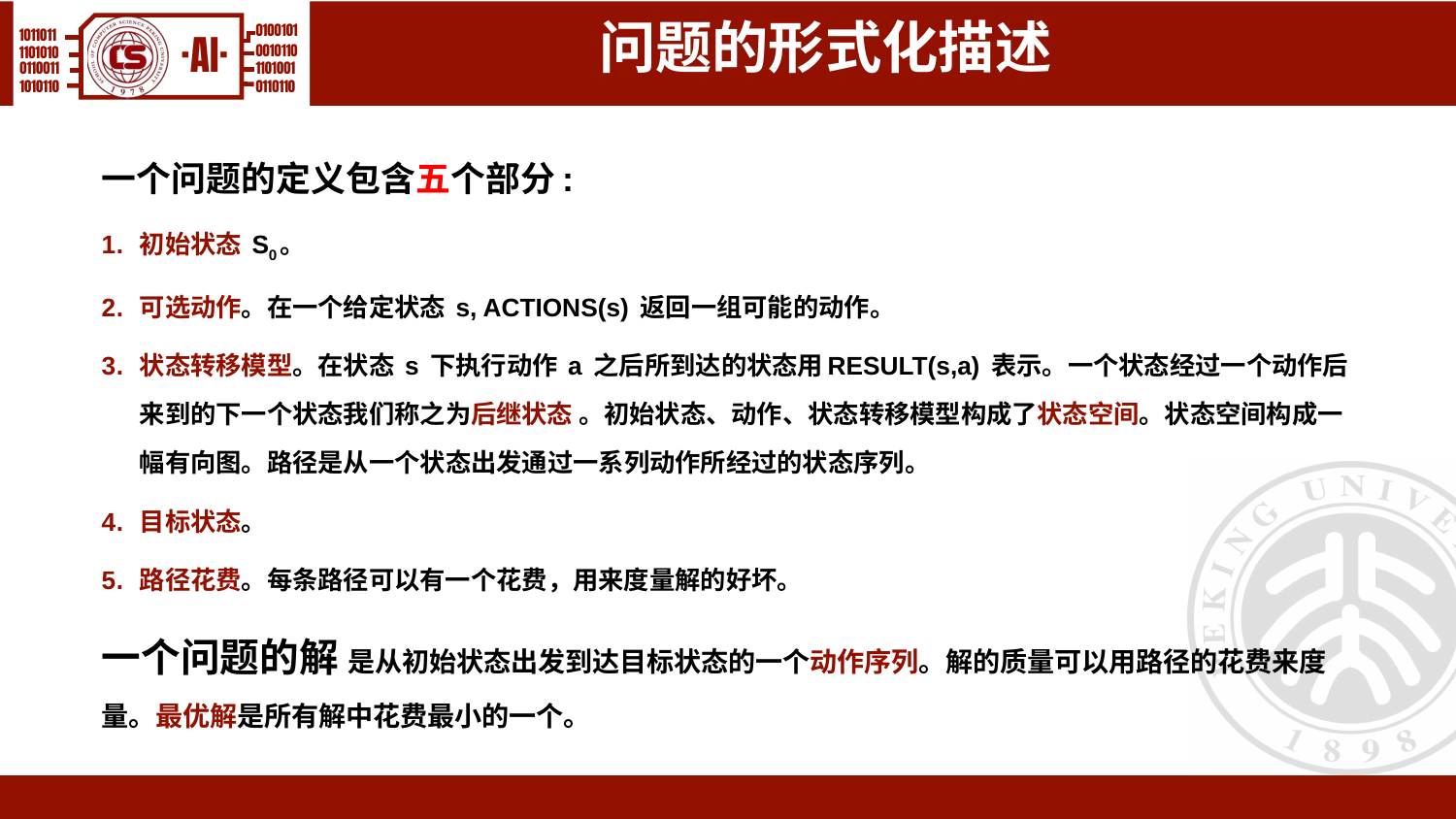

# 问题的形式化描述
一个问题的定义包含五个部分:
初始状态 S0。
可选动作。在一个给定状态 s, ACTIONS(s) 返回一组可能的动作。
状态转移模型。在状态 s 下执行动作 a 之后所到达的状态用RESULT(s,a) 表示。一个状态经过一个动作后来到的下一个状态我们称之为后继状态 。初始状态、动作、状态转移模型构成了状态空间。状态空间构成一幅有向图。路径是从一个状态出发通过一系列动作所经过的状态序列。
目标状态。
路径花费。每条路径可以有一个花费，用来度量解的好坏。
一个问题的解 是从初始状态出发到达目标状态的一个动作序列。解的质量可以用路径的花费来度量。最优解是所有解中花费最小的一个。